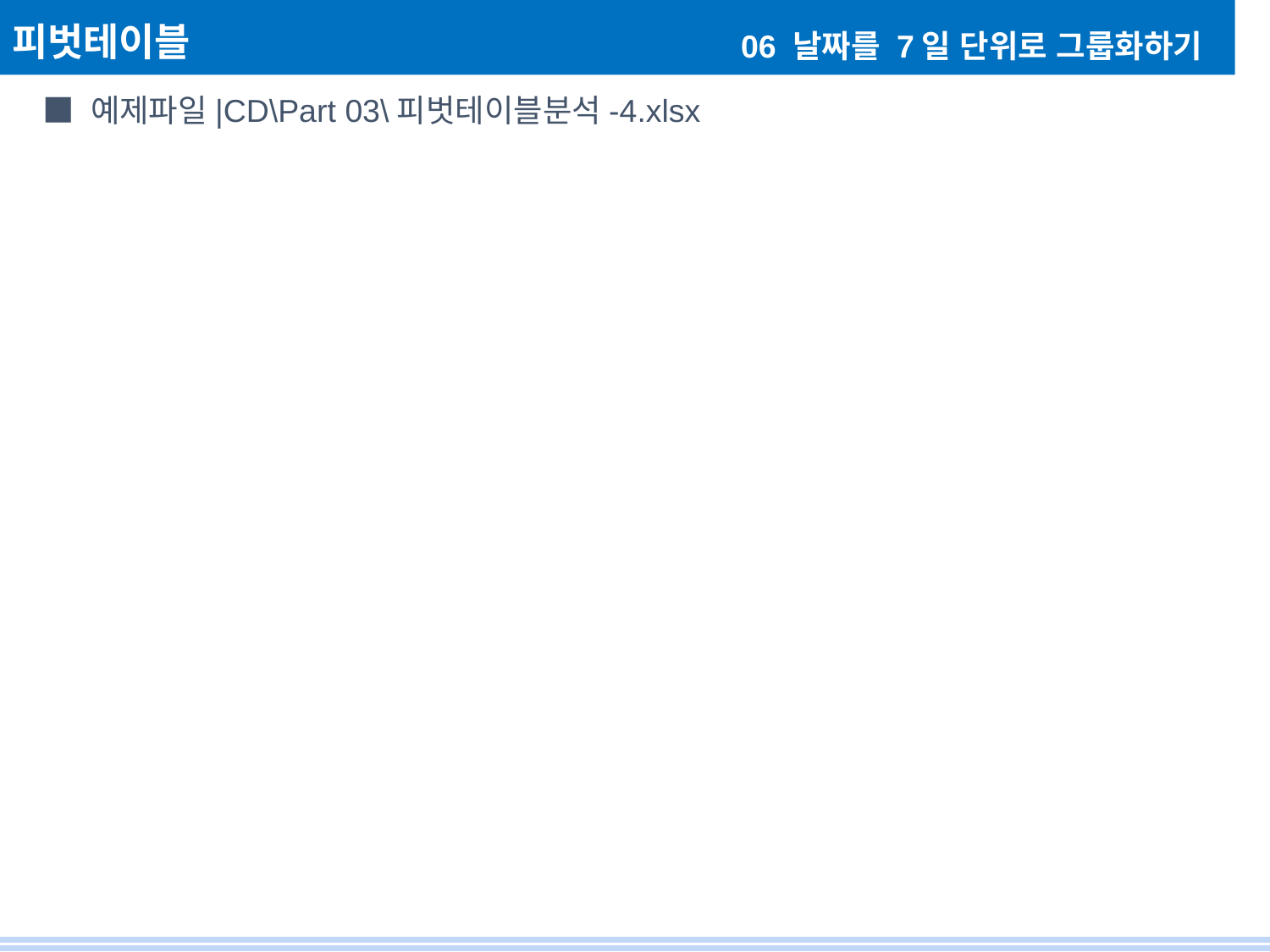

피벗테이블
06 날짜를 7일 단위로 그룹화하기
■ 예제파일|CD\Part 03\피벗테이블분석-4.xlsx